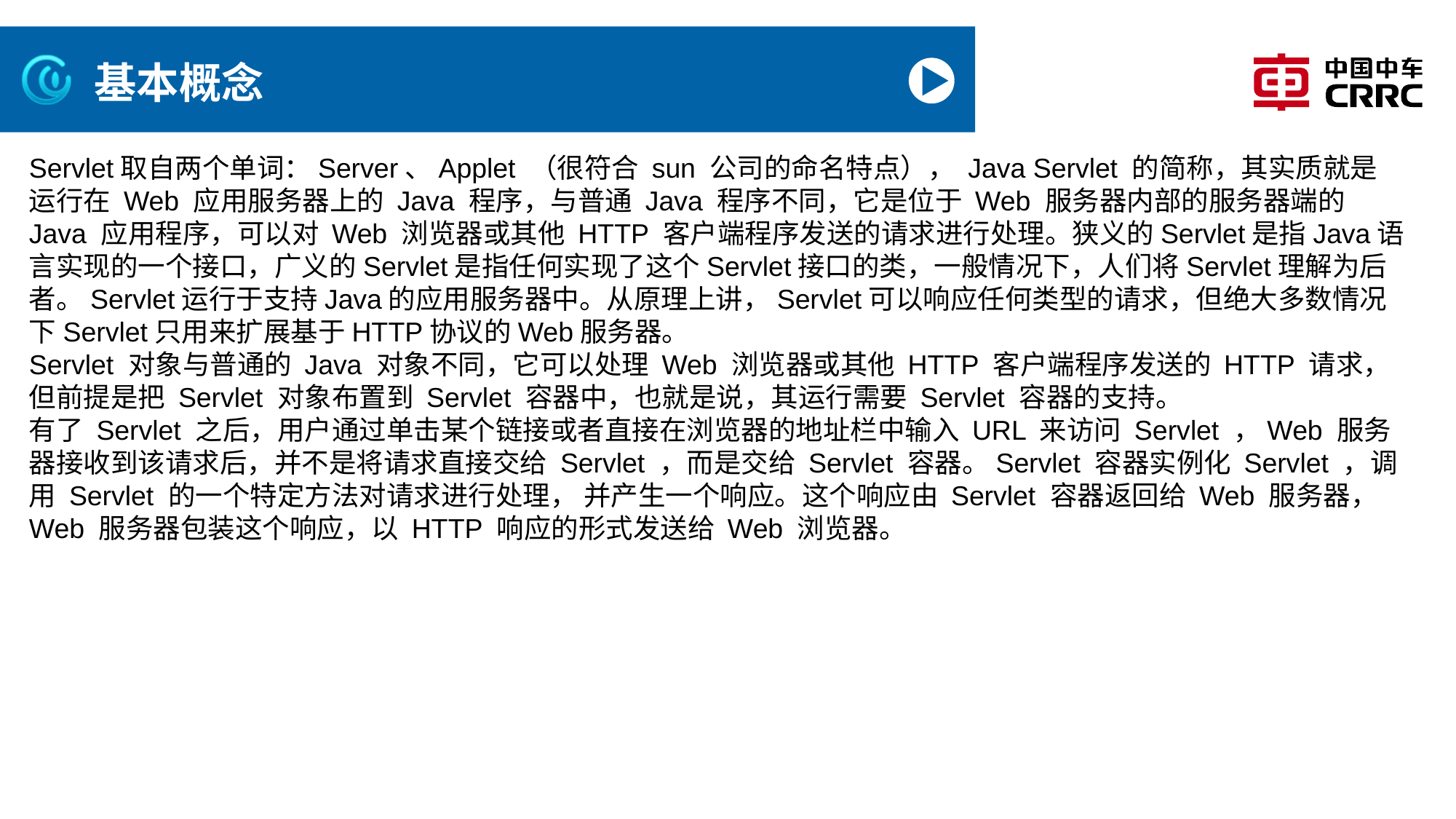

# 基本概念
Servlet取自两个单词：Server、Applet （很符合 sun 公司的命名特点）， Java Servlet 的简称，其实质就是运行在 Web 应用服务器上的 Java 程序，与普通 Java 程序不同，它是位于 Web 服务器内部的服务器端的 Java 应用程序，可以对 Web 浏览器或其他 HTTP 客户端程序发送的请求进行处理。狭义的Servlet是指Java语言实现的一个接口，广义的Servlet是指任何实现了这个Servlet接口的类，一般情况下，人们将Servlet理解为后者。Servlet运行于支持Java的应用服务器中。从原理上讲，Servlet可以响应任何类型的请求，但绝大多数情况下Servlet只用来扩展基于HTTP协议的Web服务器。
Servlet 对象与普通的 Java 对象不同，它可以处理 Web 浏览器或其他 HTTP 客户端程序发送的 HTTP 请求，但前提是把 Servlet 对象布置到 Servlet 容器中，也就是说，其运行需要 Servlet 容器的支持。
有了 Servlet 之后，用户通过单击某个链接或者直接在浏览器的地址栏中输入 URL 来访问 Servlet ，Web 服务器接收到该请求后，并不是将请求直接交给 Servlet ，而是交给 Servlet 容器。Servlet 容器实例化 Servlet ，调用 Servlet 的一个特定方法对请求进行处理， 并产生一个响应。这个响应由 Servlet 容器返回给 Web 服务器，Web 服务器包装这个响应，以 HTTP 响应的形式发送给 Web 浏览器。

17